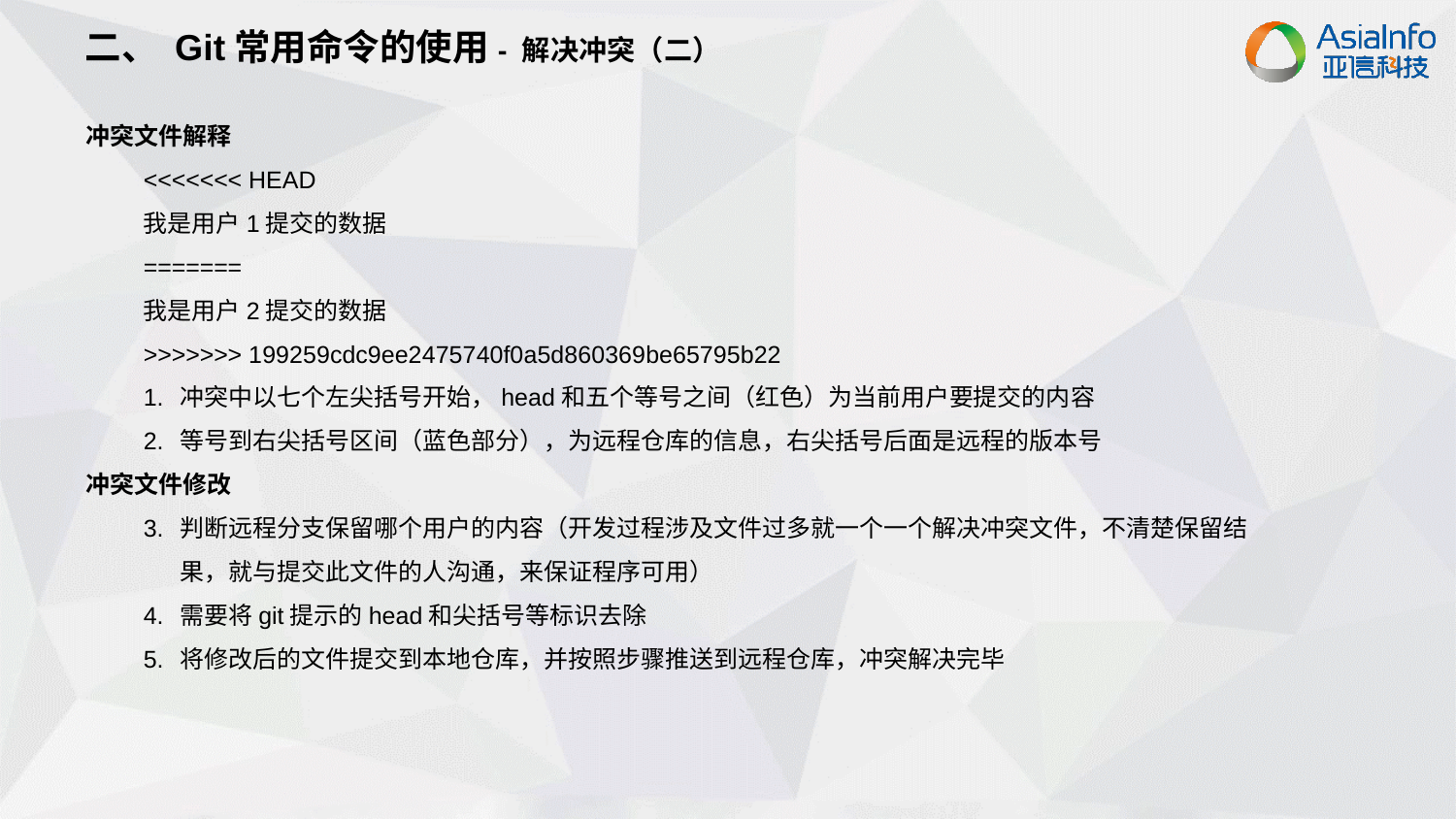

二、 Git常用命令的使用- 解决冲突（二）
冲突文件解释
<<<<<<< HEAD
我是用户1提交的数据
=======
我是用户2提交的数据
>>>>>>> 199259cdc9ee2475740f0a5d860369be65795b22
冲突中以七个左尖括号开始，head和五个等号之间（红色）为当前用户要提交的内容
等号到右尖括号区间（蓝色部分），为远程仓库的信息，右尖括号后面是远程的版本号
冲突文件修改
判断远程分支保留哪个用户的内容（开发过程涉及文件过多就一个一个解决冲突文件，不清楚保留结果，就与提交此文件的人沟通，来保证程序可用）
需要将git提示的head和尖括号等标识去除
将修改后的文件提交到本地仓库，并按照步骤推送到远程仓库，冲突解决完毕